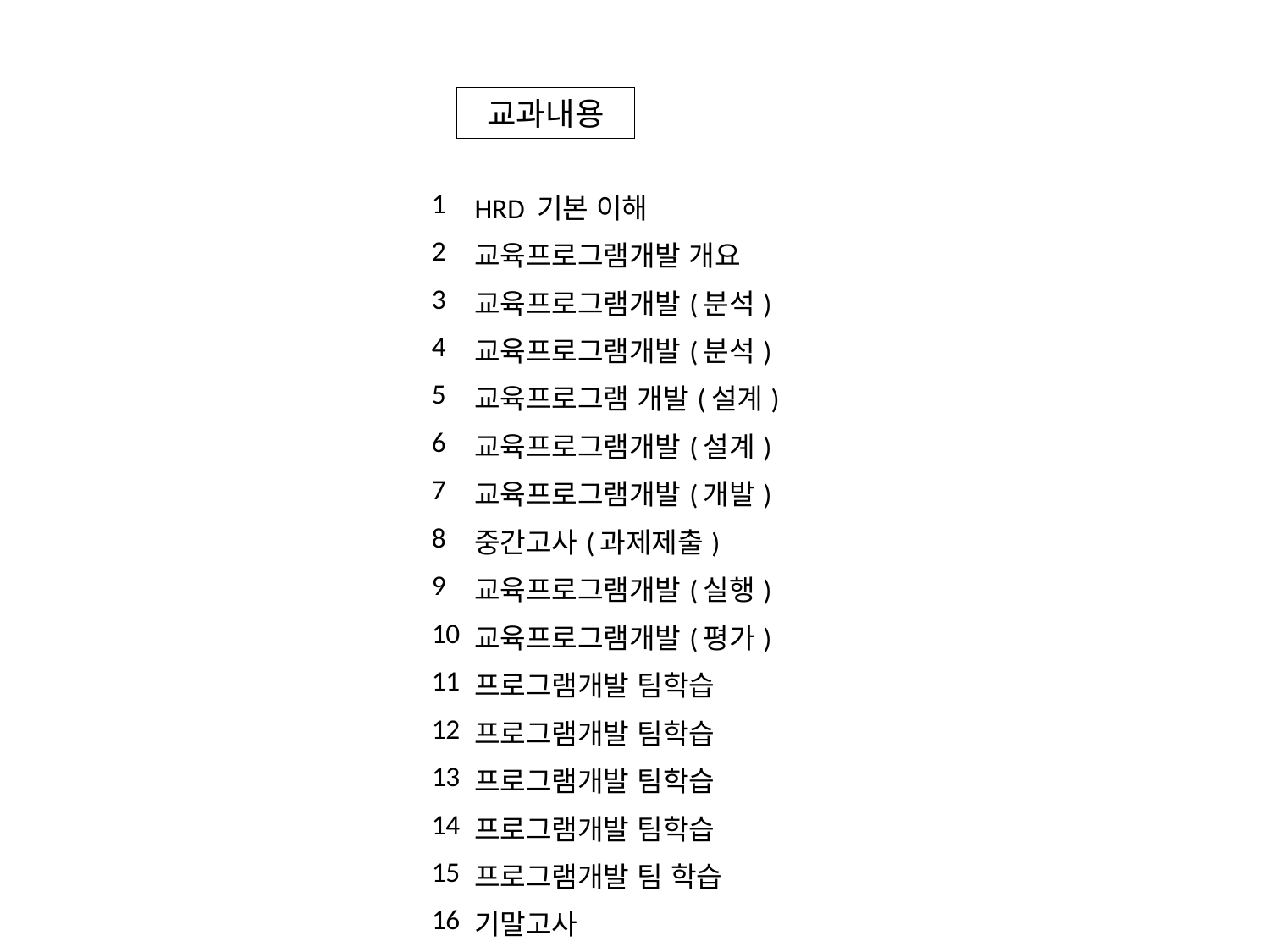

교과내용
| 1 | HRD 기본 이해 |
| --- | --- |
| 2 | 교육프로그램개발 개요 |
| 3 | 교육프로그램개발(분석) |
| 4 | 교육프로그램개발(분석) |
| 5 | 교육프로그램 개발(설계) |
| 6 | 교육프로그램개발(설계) |
| 7 | 교육프로그램개발(개발) |
| 8 | 중간고사(과제제출) |
| 9 | 교육프로그램개발(실행) |
| 10 | 교육프로그램개발(평가) |
| 11 | 프로그램개발 팀학습 |
| 12 | 프로그램개발 팀학습 |
| 13 | 프로그램개발 팀학습 |
| 14 | 프로그램개발 팀학습 |
| 15 | 프로그램개발 팀 학습 |
| 16 | 기말고사 |